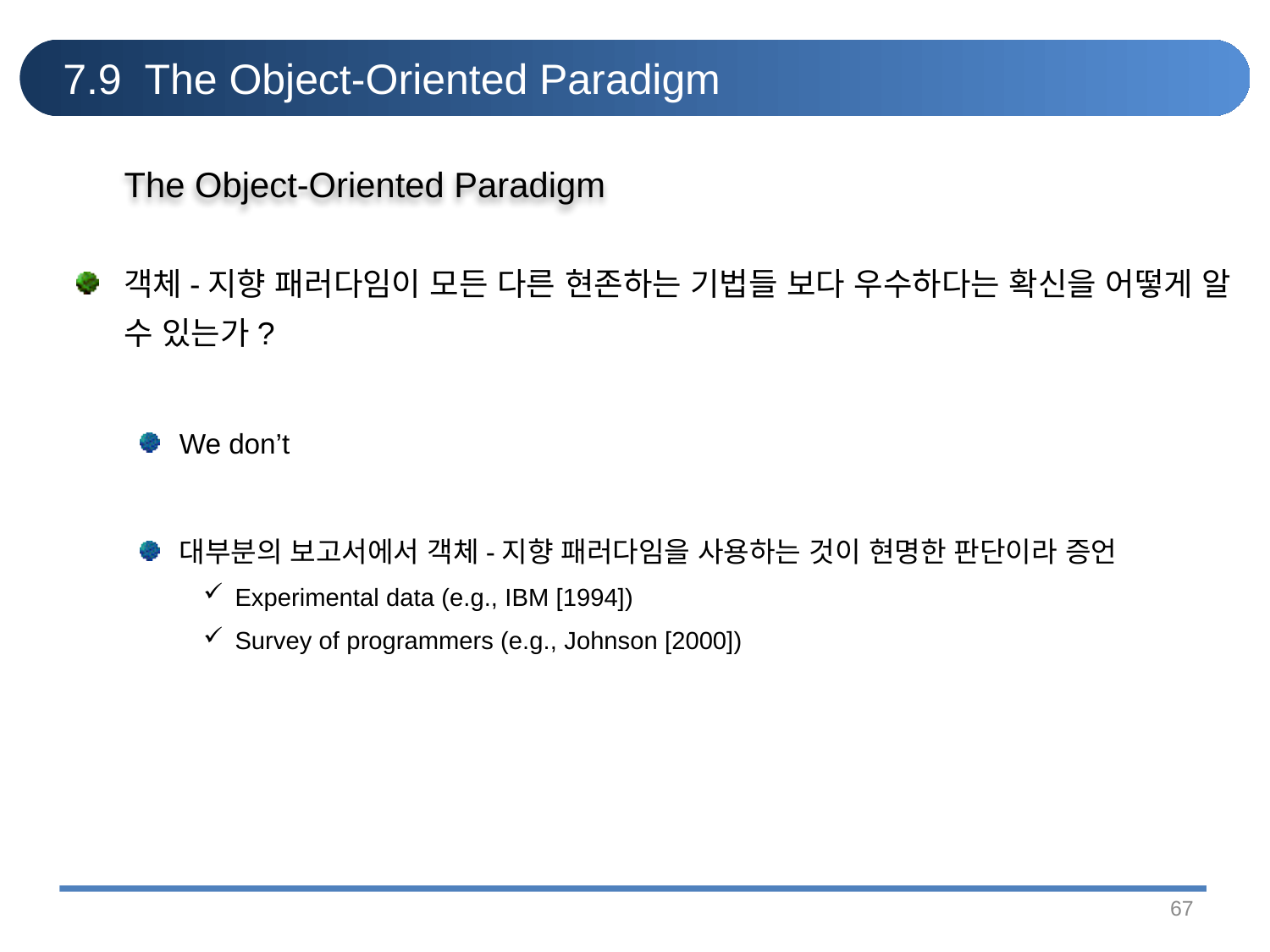

# 7.9  The Object-Oriented Paradigm
The Object-Oriented Paradigm
객체-지향 패러다임이 모든 다른 현존하는 기법들 보다 우수하다는 확신을 어떻게 알 수 있는가?

We don’t

대부분의 보고서에서 객체-지향 패러다임을 사용하는 것이 현명한 판단이라 증언
Experimental data (e.g., IBM [1994])
Survey of programmers (e.g., Johnson [2000])
67